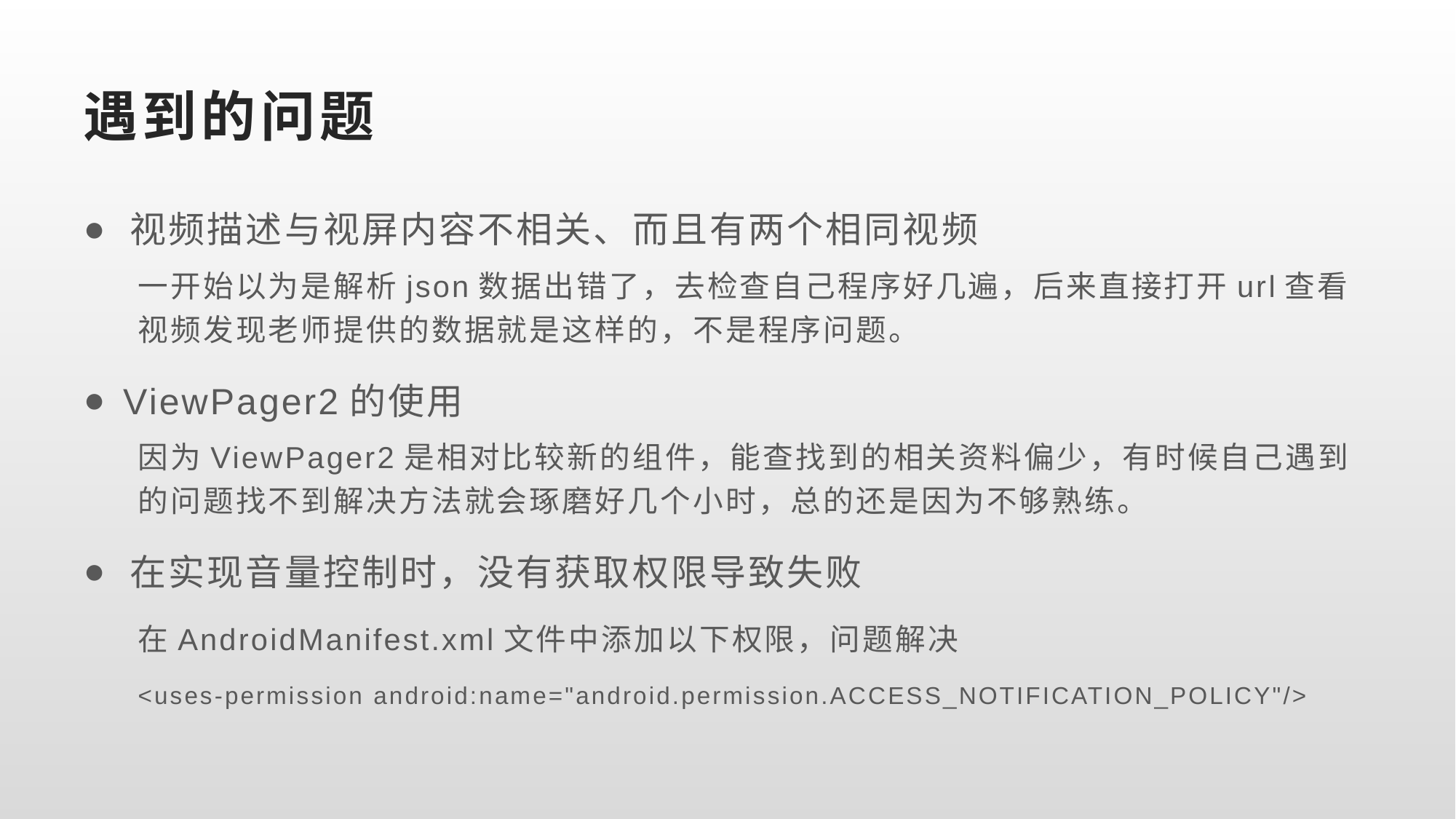

# 遇到的问题
 视频描述与视屏内容不相关、而且有两个相同视频
一开始以为是解析json数据出错了，去检查自己程序好几遍，后来直接打开url查看视频发现老师提供的数据就是这样的，不是程序问题。
 ViewPager2的使用
因为ViewPager2是相对比较新的组件，能查找到的相关资料偏少，有时候自己遇到的问题找不到解决方法就会琢磨好几个小时，总的还是因为不够熟练。
 在实现音量控制时，没有获取权限导致失败
在AndroidManifest.xml文件中添加以下权限，问题解决
<uses-permission android:name="android.permission.ACCESS_NOTIFICATION_POLICY"/>